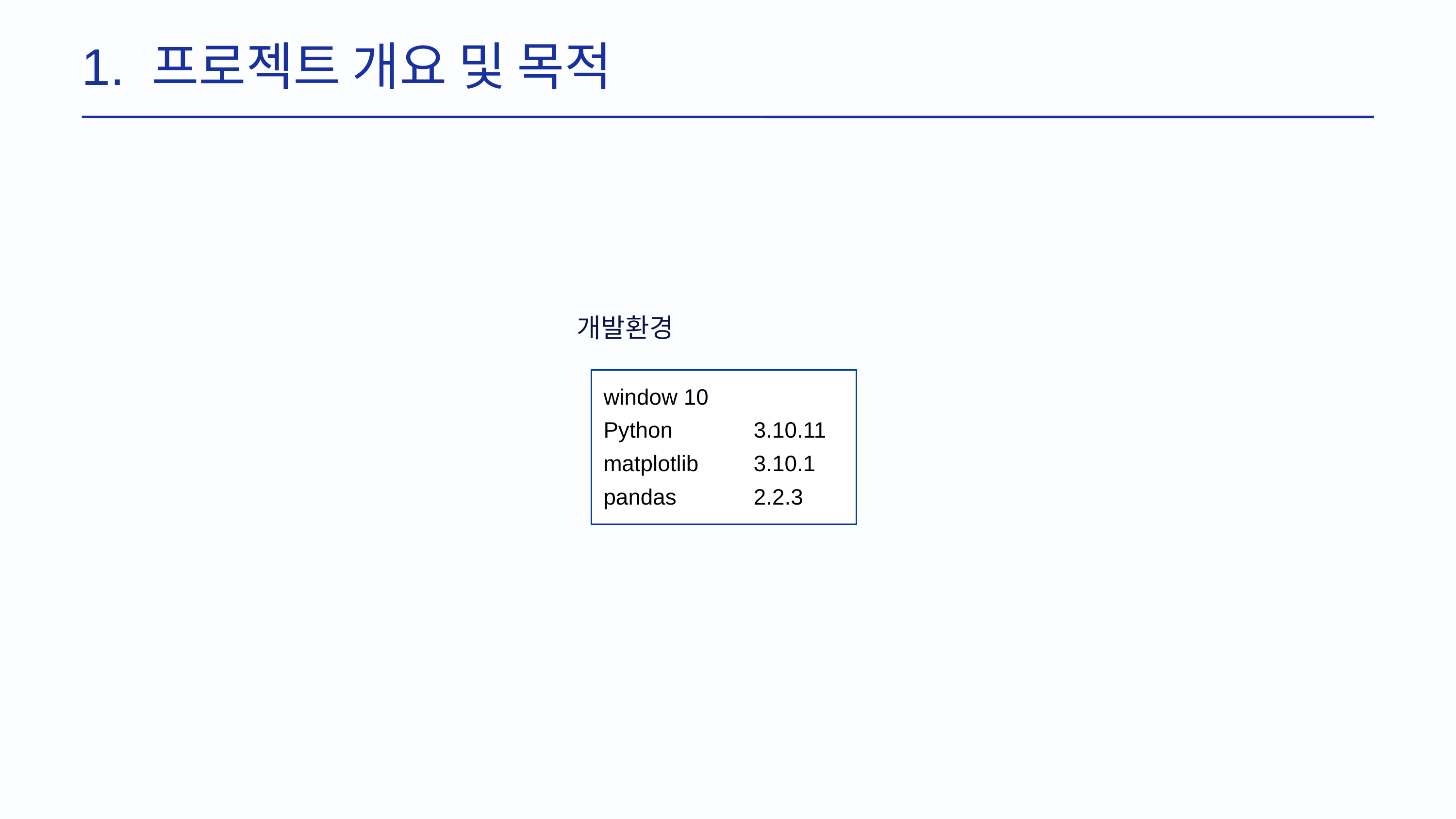

1. 프로젝트 개요 및 목적

개발환경

window 10
Python
matplotlib
pandas

3.10.11
3.10.1
2.2.3